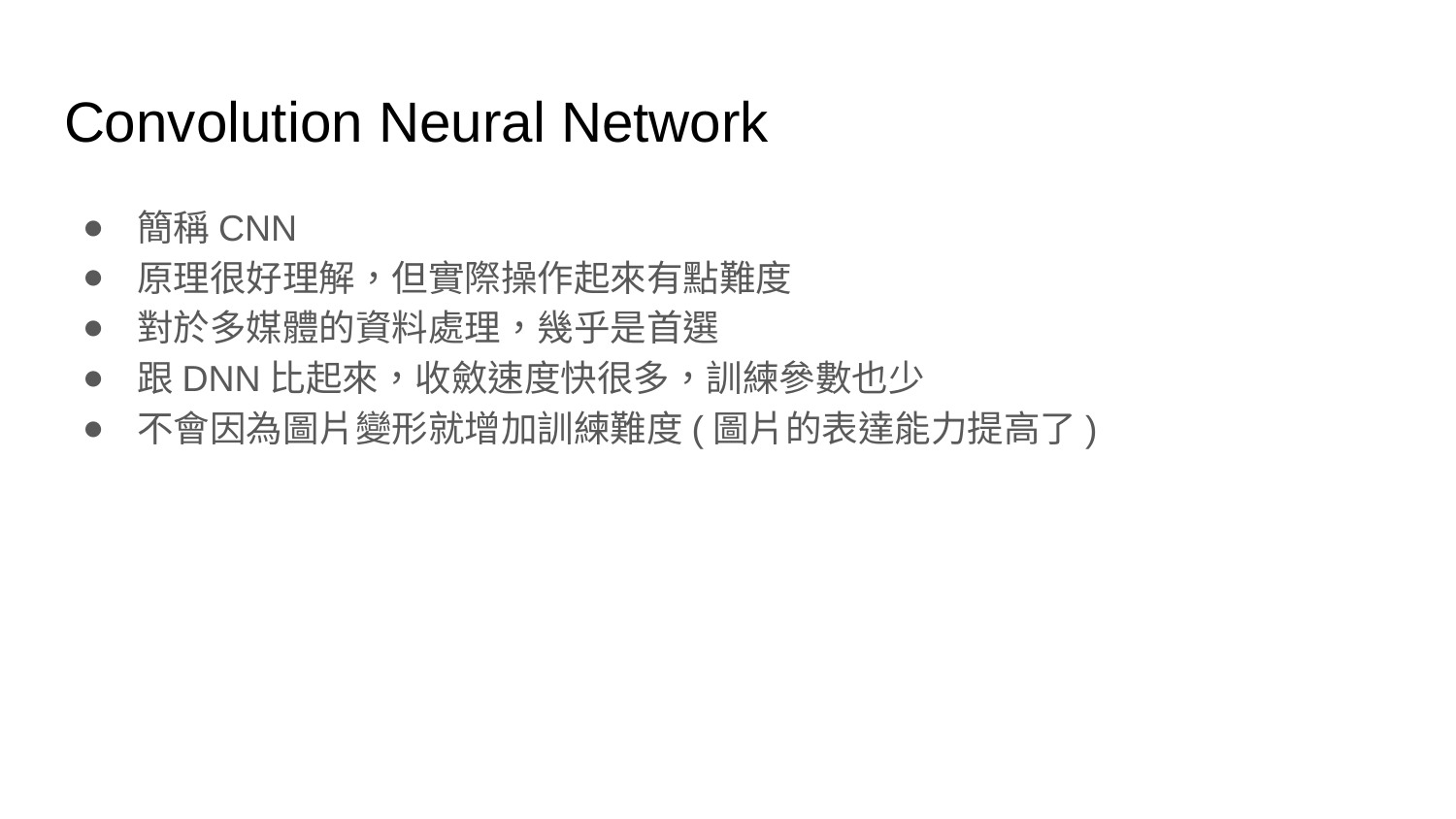

# Convolution Neural Network
簡稱CNN
原理很好理解，但實際操作起來有點難度
對於多媒體的資料處理，幾乎是首選
跟DNN比起來，收斂速度快很多，訓練參數也少
不會因為圖片變形就增加訓練難度(圖片的表達能力提高了)